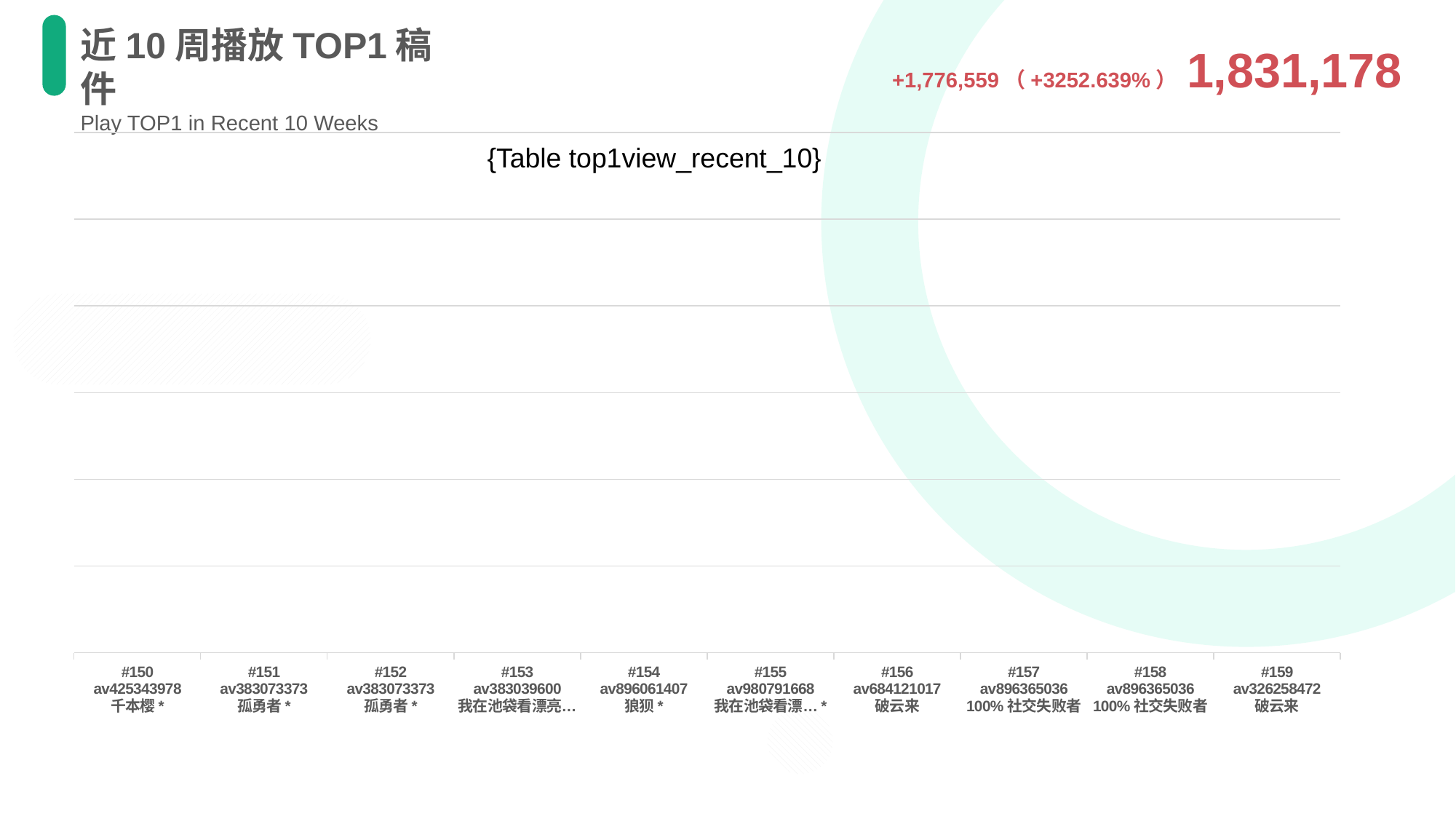

近10周播放TOP1稿件
Play TOP1 in Recent 10 Weeks
+1,776,559（+3252.639%） 1,831,178

[unsupported chart]

{Table top1view_recent_10}